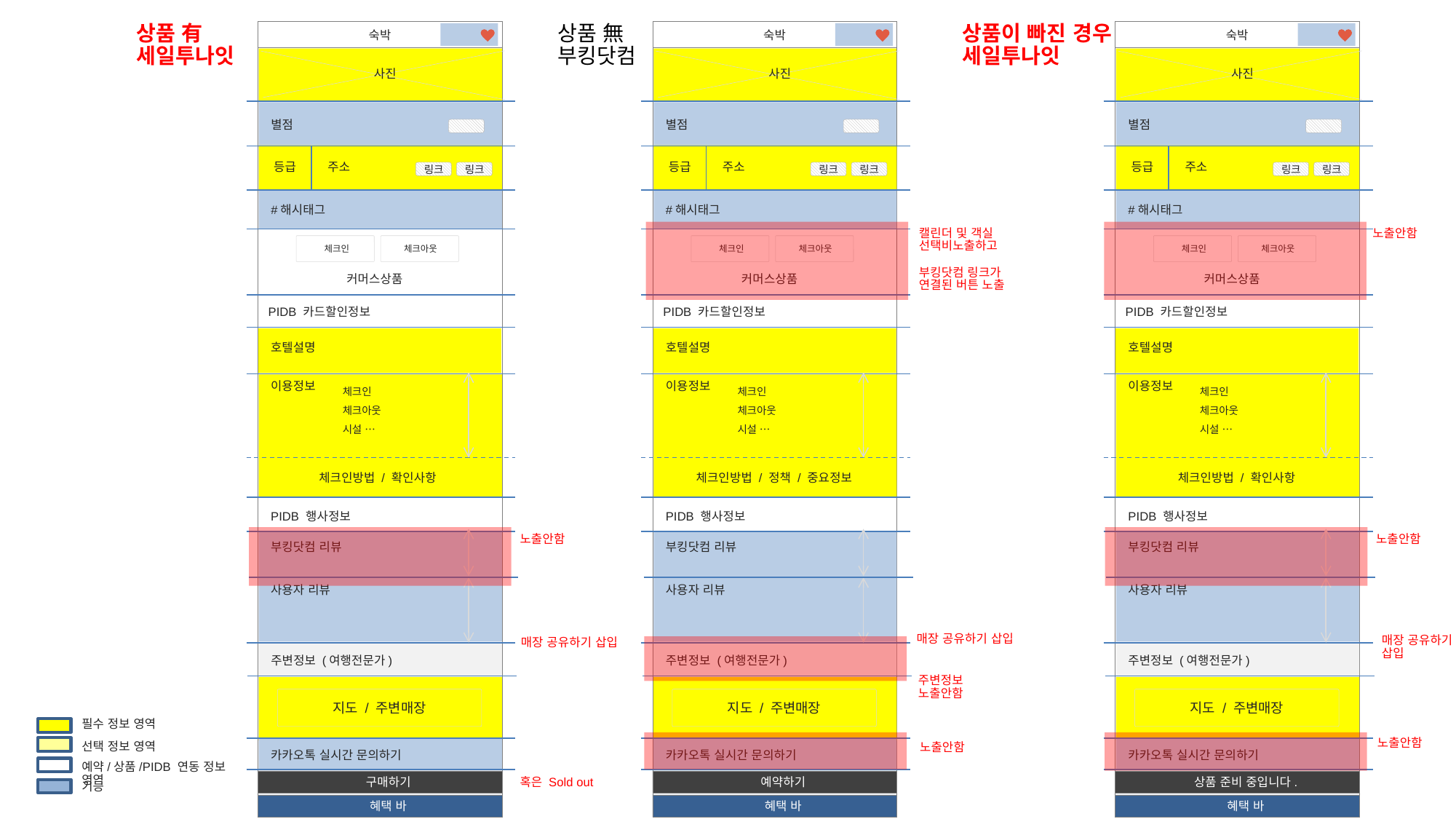

상품이 빠진 경우
세일투나잇
상품 有
세일투나잇
상품 無
부킹닷컴

숙박
숙박
숙박

사진
사진
사진

별점
별점
별점

등급
주소
등급
주소
등급
주소
링크
링크
링크
링크
링크
링크

#해시태그
#해시태그
#해시태그
캘린더 및 객실 선택비노출하고

부킹닷컴 링크가 연결된 버튼 노출
노출안함

체크인
체크아웃
체크인
체크아웃
체크인
체크아웃
커머스상품
커머스상품
커머스상품
PIDB 카드할인정보
PIDB 카드할인정보
PIDB 카드할인정보

호텔설명

이용정보
호텔설명

이용정보
호텔설명

이용정보
체크인
체크아웃
시설 …
체크인
체크아웃
시설 …
체크인
체크아웃
시설 …

체크인방법 / 확인사항
체크인방법 / 정책 / 중요정보
체크인방법 / 확인사항
PIDB 행사정보
PIDB 행사정보
PIDB 행사정보

노출안함
노출안함

부킹닷컴 리뷰
부킹닷컴 리뷰
부킹닷컴 리뷰
사용자 리뷰
사용자 리뷰
사용자 리뷰
매장 공유하기 삽입
매장 공유하기
삽입
매장 공유하기 삽입

주변정보 (여행전문가)
주변정보 (여행전문가)
주변정보 (여행전문가)
주변정보 노출안함

지도 / 주변매장
지도 / 주변매장
지도 / 주변매장
필수 정보 영역

노출안함

선택 정보 영역
노출안함

카카오톡 실시간 문의하기
카카오톡 실시간 문의하기
카카오톡 실시간 문의하기
예약/상품/PIDB 연동 정보 영역

구매하기
예약하기
상품 준비 중입니다.

혹은 Sold out
기능

혜택 바
혜택 바
혜택 바